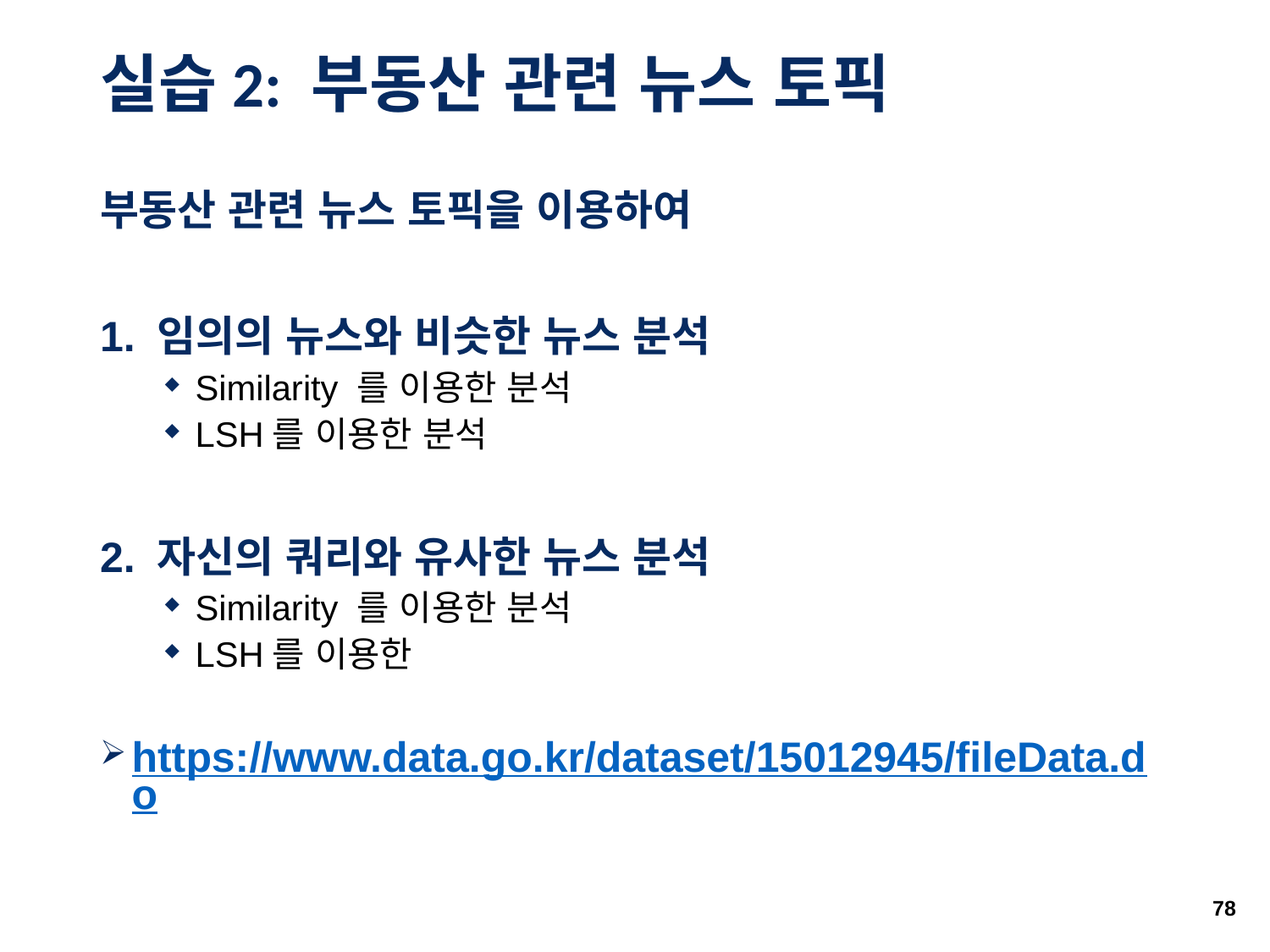

# 실습2: 부동산 관련 뉴스 토픽
부동산 관련 뉴스 토픽을 이용하여

1. 임의의 뉴스와 비슷한 뉴스 분석
Similarity 를 이용한 분석
LSH를 이용한 분석

2. 자신의 쿼리와 유사한 뉴스 분석
Similarity 를 이용한 분석
LSH를 이용한

https://www.data.go.kr/dataset/15012945/fileData.do

78